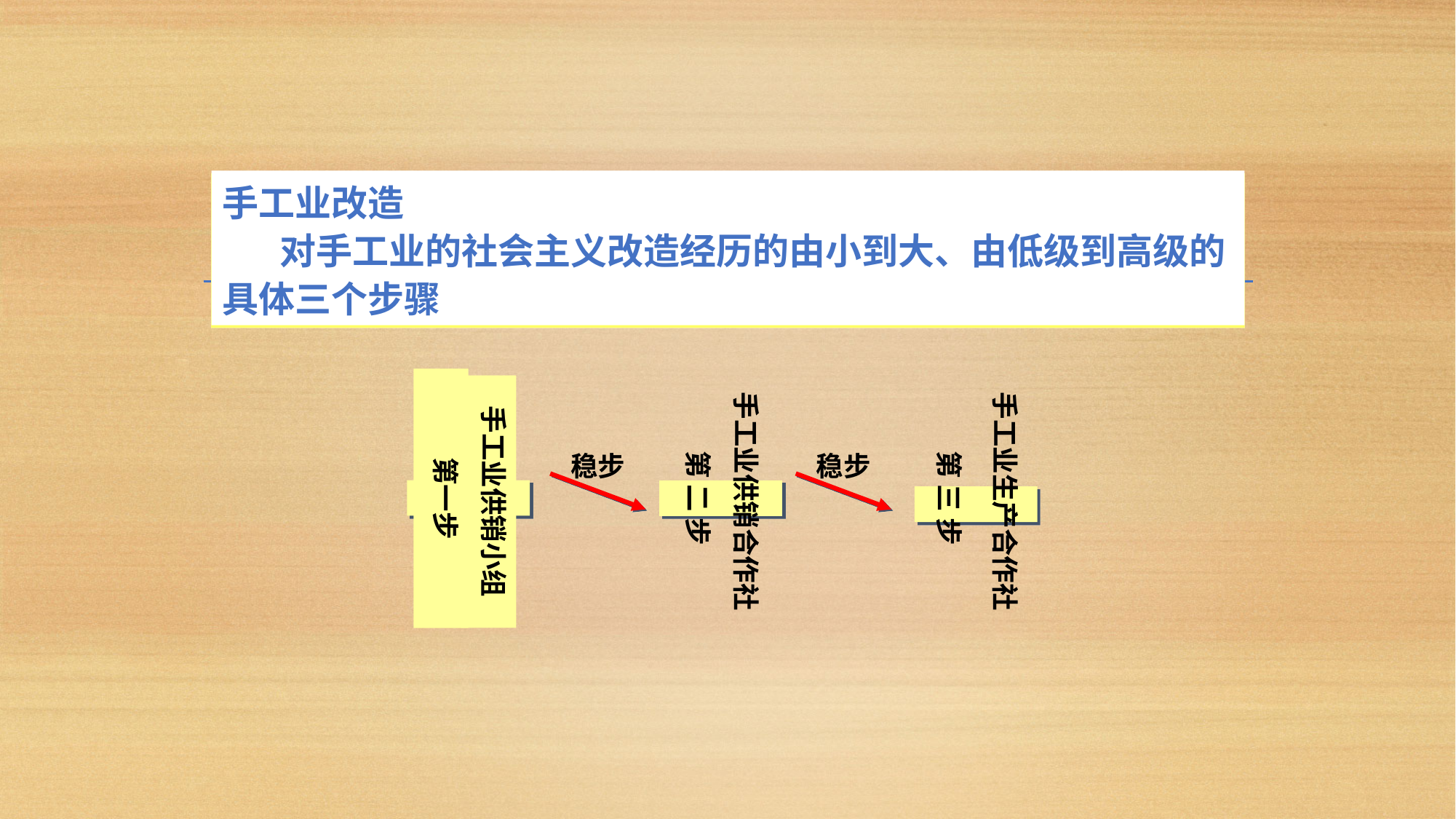

手工业改造
       对手工业的社会主义改造经历的由小到大、由低级到高级的具体三个步骤
第一步
手工业供销小组

第 二 步
第 三 步
手工业供销合作社
手工业生产合作社
稳步
稳步